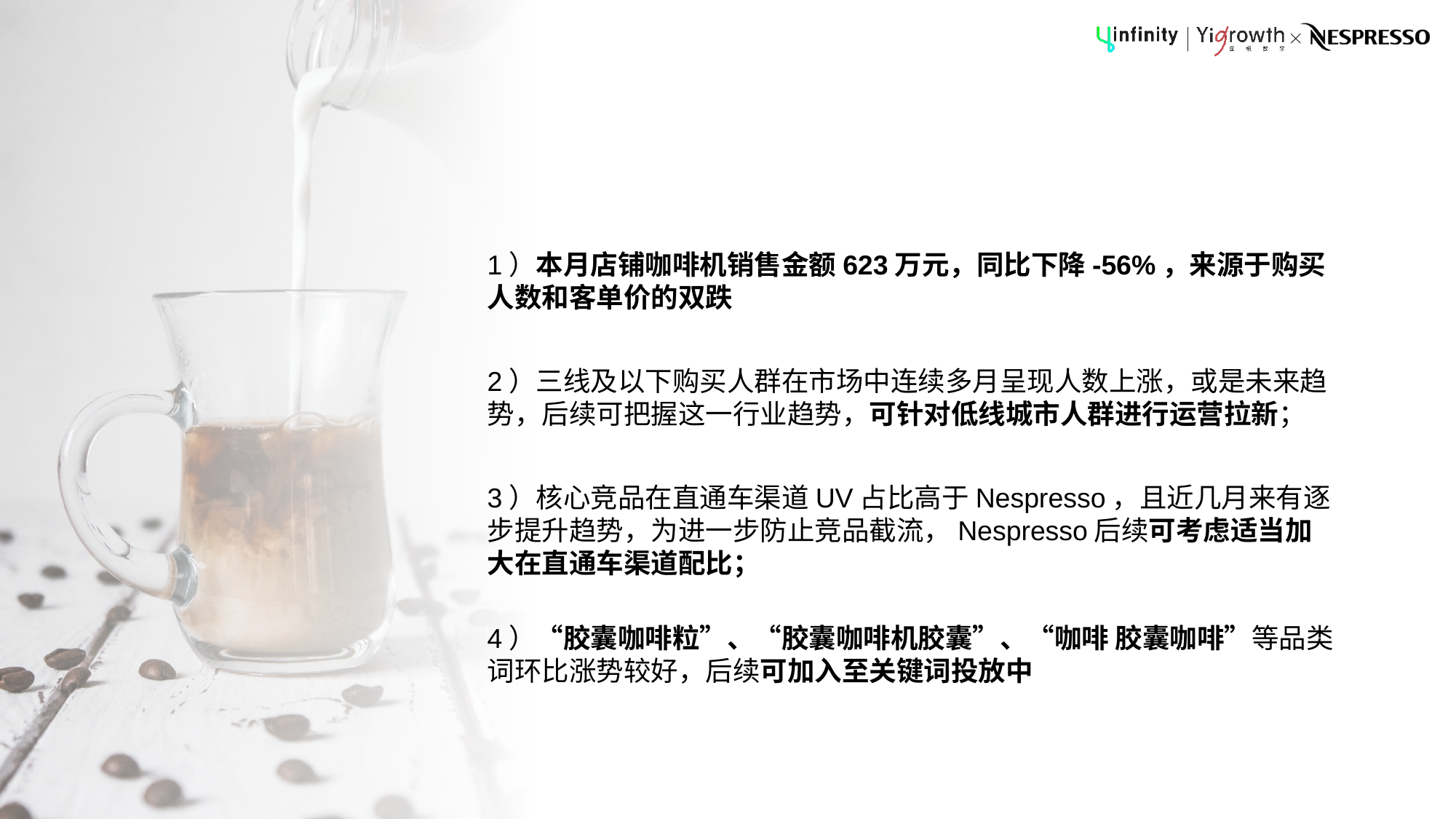

1）本月店铺咖啡机销售金额623万元，同比下降-56%，来源于购买人数和客单价的双跌

2）三线及以下购买人群在市场中连续多月呈现人数上涨，或是未来趋势，后续可把握这一行业趋势，可针对低线城市人群进行运营拉新；

3）核心竞品在直通车渠道UV占比高于Nespresso，且近几月来有逐步提升趋势，为进一步防止竞品截流，Nespresso后续可考虑适当加大在直通车渠道配比；

4）“胶囊咖啡粒”、“胶囊咖啡机胶囊”、“咖啡 胶囊咖啡”等品类词环比涨势较好，后续可加入至关键词投放中